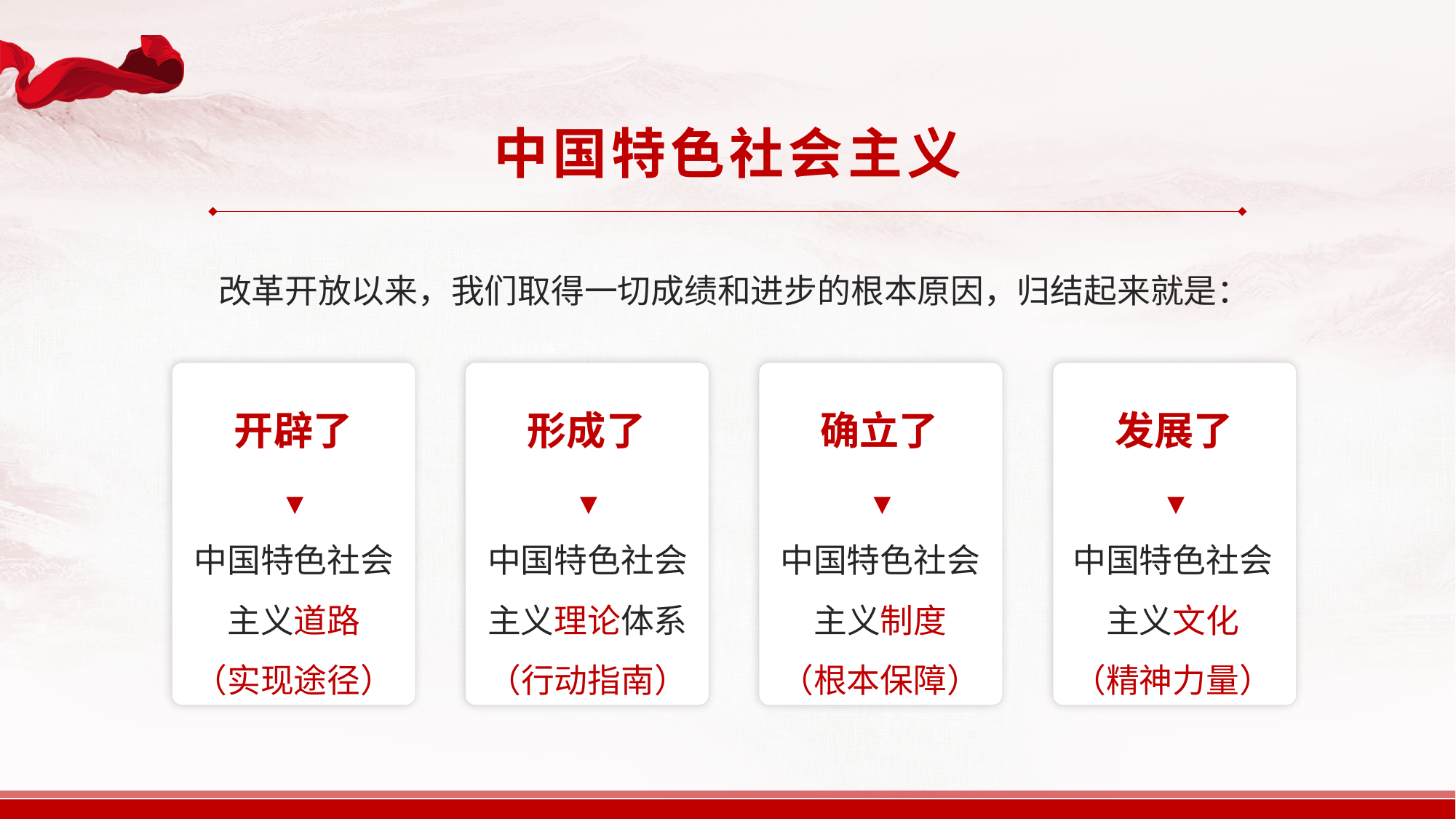

中国特色社会主义
改革开放以来，我们取得一切成绩和进步的根本原因，归结起来就是：

形成了
确立了
发展了
开辟了

中国特色社会
主义道路
（实现途径）
中国特色社会主义理论体系
（行动指南）
中国特色社会主义制度
（根本保障）
中国特色社会主义文化
（精神力量）